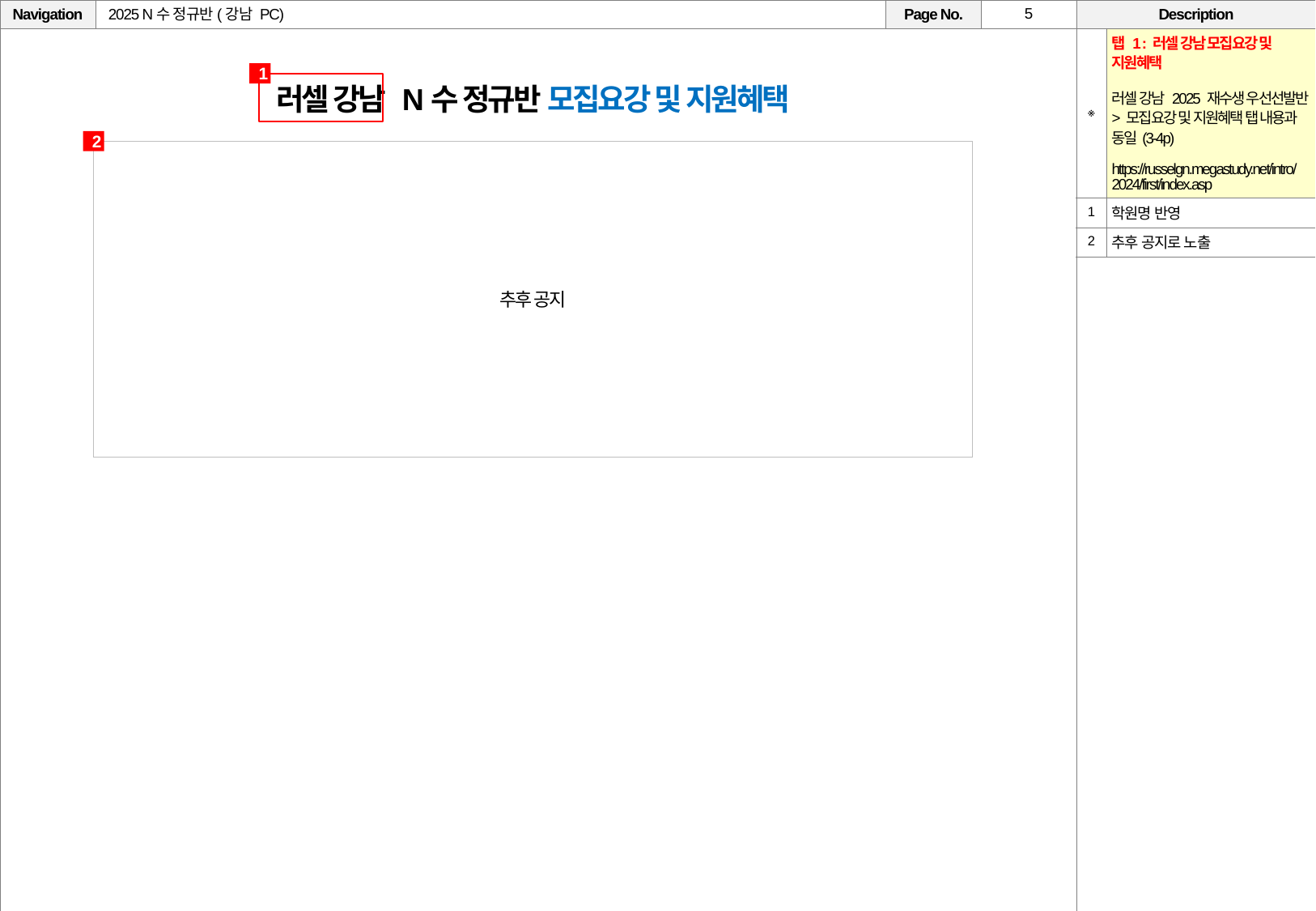

# 2025 N수 정규반(강남 PC)
| ※ | 탭 1 : 러셀 강남 모집요강 및 지원혜택 러셀 강남 2025 재수생 우선선발반 > 모집요강 및 지원혜택 탭 내용과 동일(3-4p) https://russelgn.megastudy.net/intro/2024/first/index.asp |
| --- | --- |
| 1 | 학원명 반영 |
| 2 | 추후 공지로 노출 |
1

러셀 강남 N수 정규반 모집요강 및 지원혜택
2
추후 공지